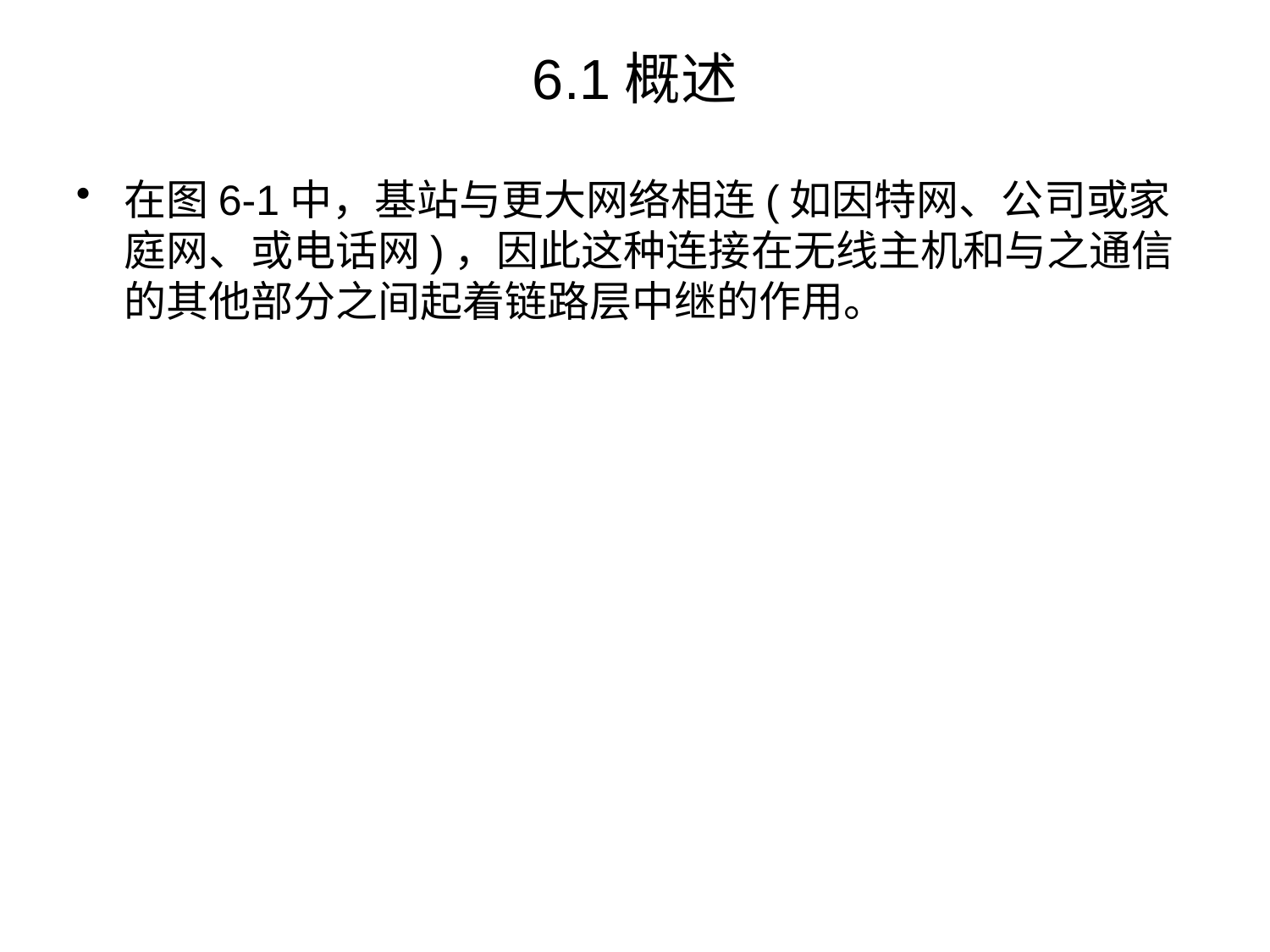

# 6.1概述
在图6-1中，基站与更大网络相连(如因特网、公司或家庭网、或电话网)，因此这种连接在无线主机和与之通信的其他部分之间起着链路层中继的作用。